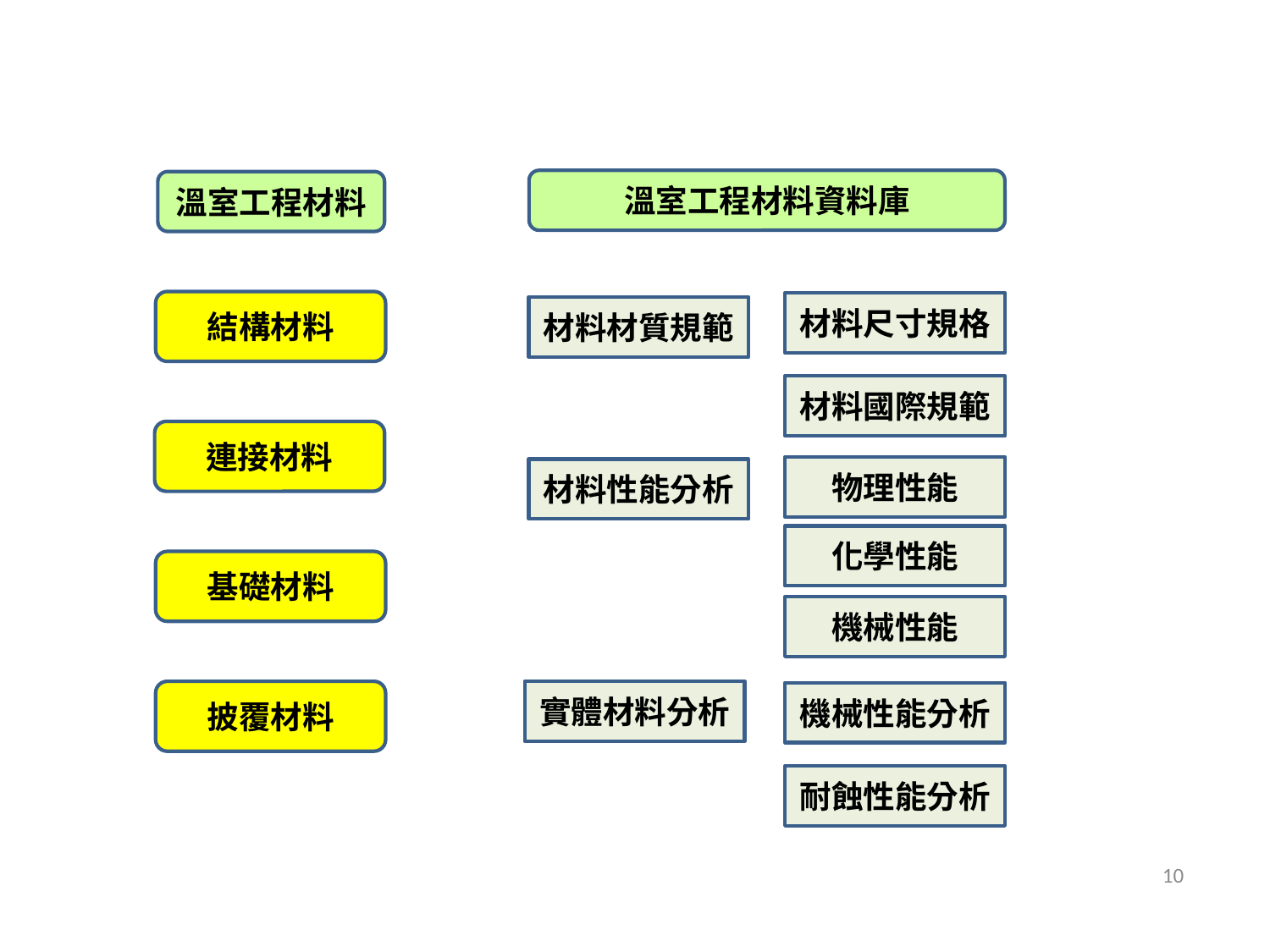

溫室工程材料資料庫
溫室工程材料
結構材料
材料尺寸規格
材料材質規範
材料國際規範
連接材料
物理性能
材料性能分析
化學性能
基礎材料
機械性能
披覆材料
實體材料分析
機械性能分析
耐蝕性能分析
10